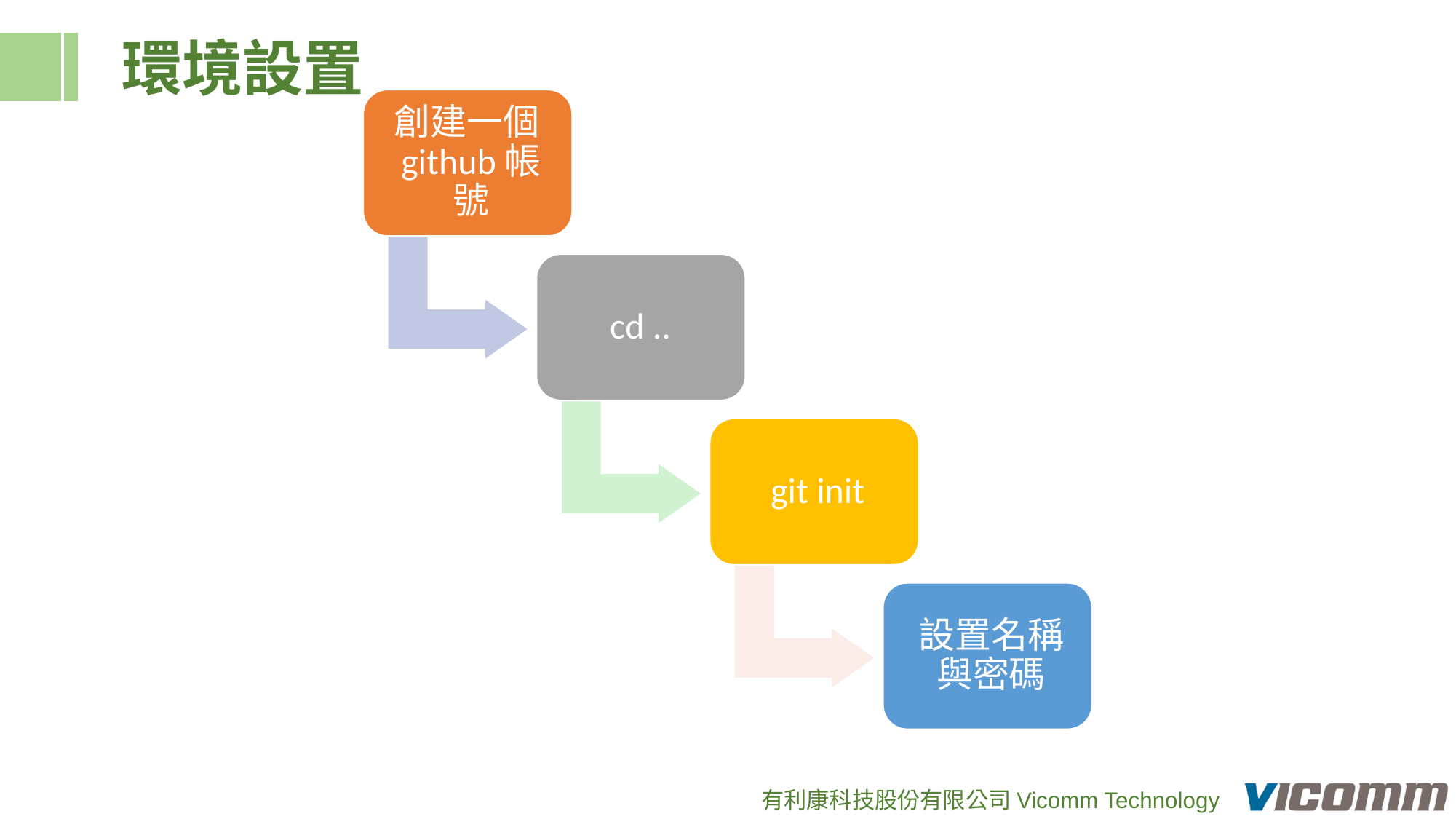

環境設置
創建一個github帳號
cd ..
git init
設置名稱與密碼